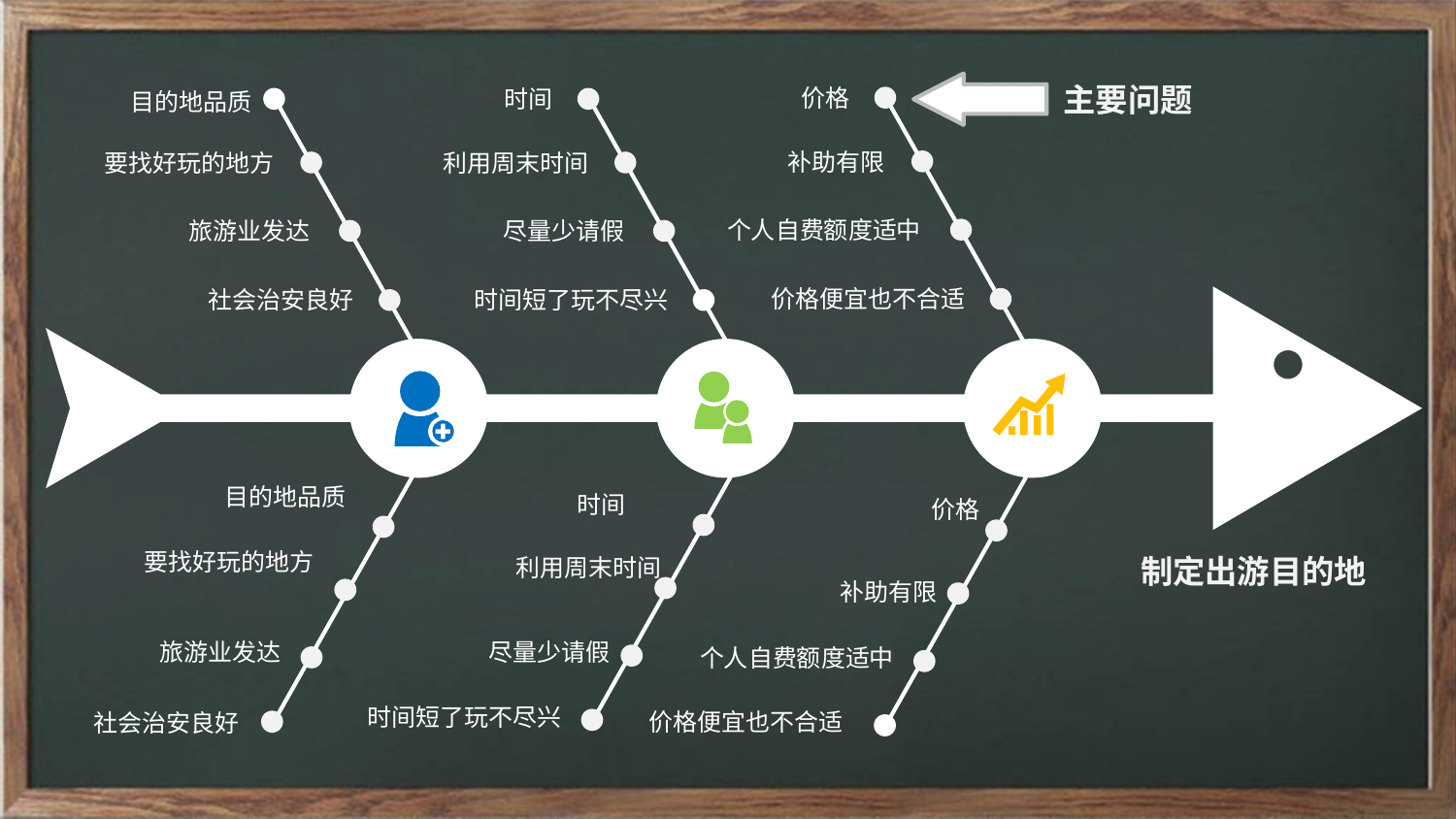

价格
时间
主要问题
目的地品质

补助有限
要找好玩的地方
利用周末时间

个人自费额度适中
旅游业发达
尽量少请假

价格便宜也不合适
社会治安良好
时间短了玩不尽兴

目的地品质
时间
价格

要找好玩的地方
利用周末时间
制定出游目的地
补助有限

尽量少请假
旅游业发达
个人自费额度适中

时间短了玩不尽兴
价格便宜也不合适
社会治安良好